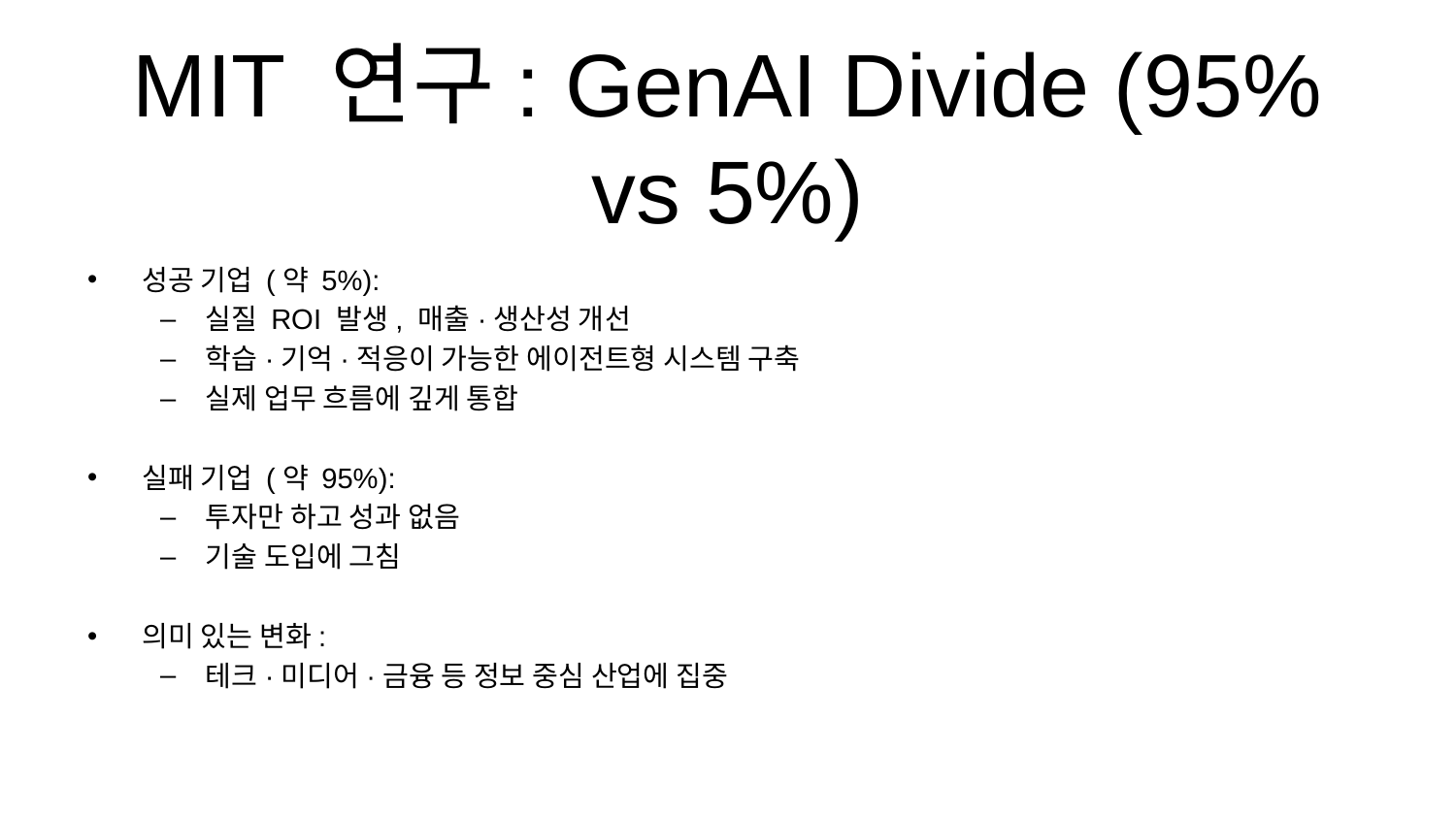

# MIT 연구: GenAI Divide (95% vs 5%)
성공 기업 (약 5%):
실질 ROI 발생, 매출·생산성 개선
학습·기억·적응이 가능한 에이전트형 시스템 구축
실제 업무 흐름에 깊게 통합

실패 기업 (약 95%):
투자만 하고 성과 없음
기술 도입에 그침

의미 있는 변화:
테크·미디어·금융 등 정보 중심 산업에 집중